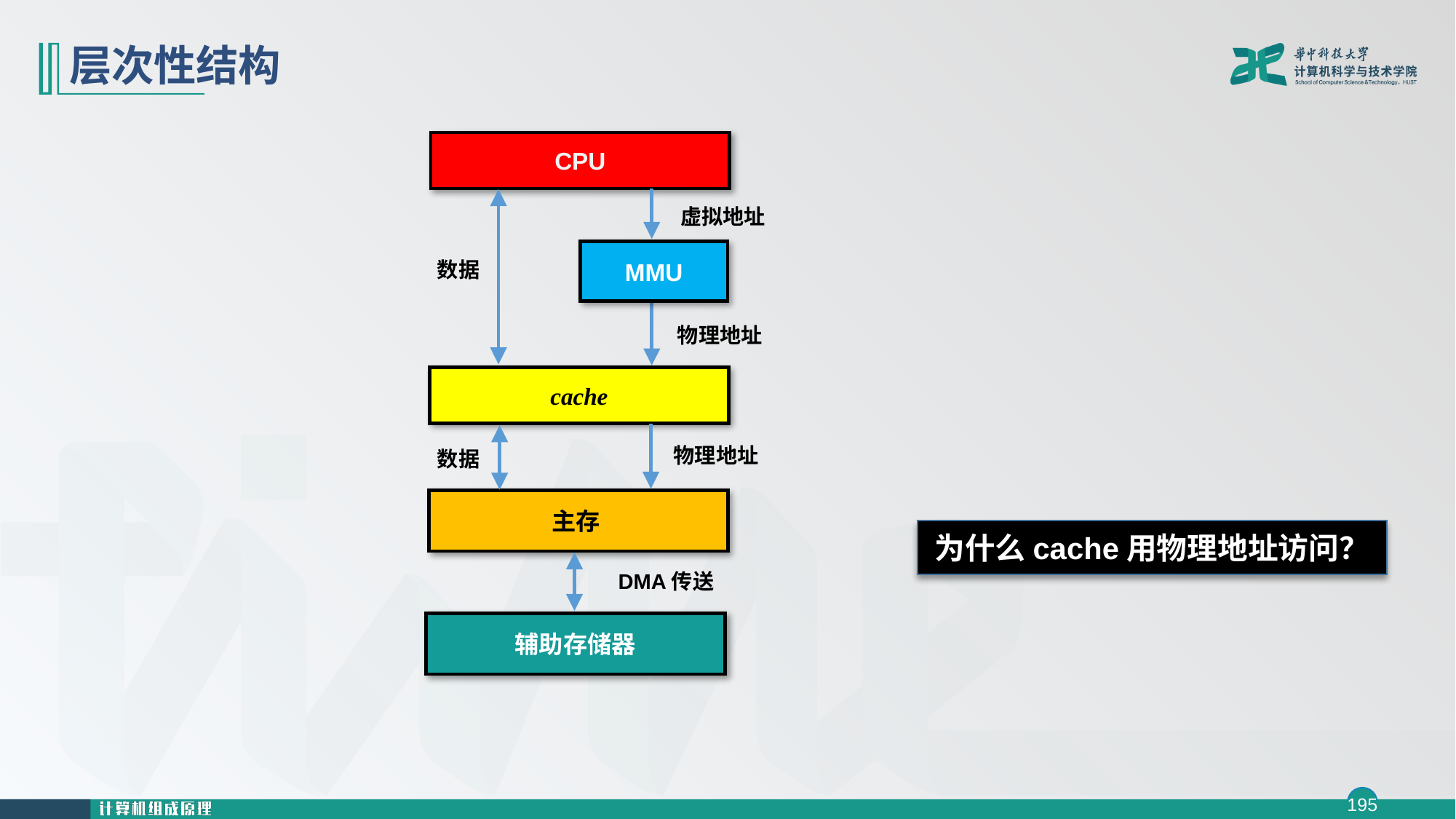

# 层次性结构
CPU
虚拟地址
MMU

数据
物理地址
cache
物理地址
数据
主存

为什么cache用物理地址访问？
DMA传送
辅助存储器